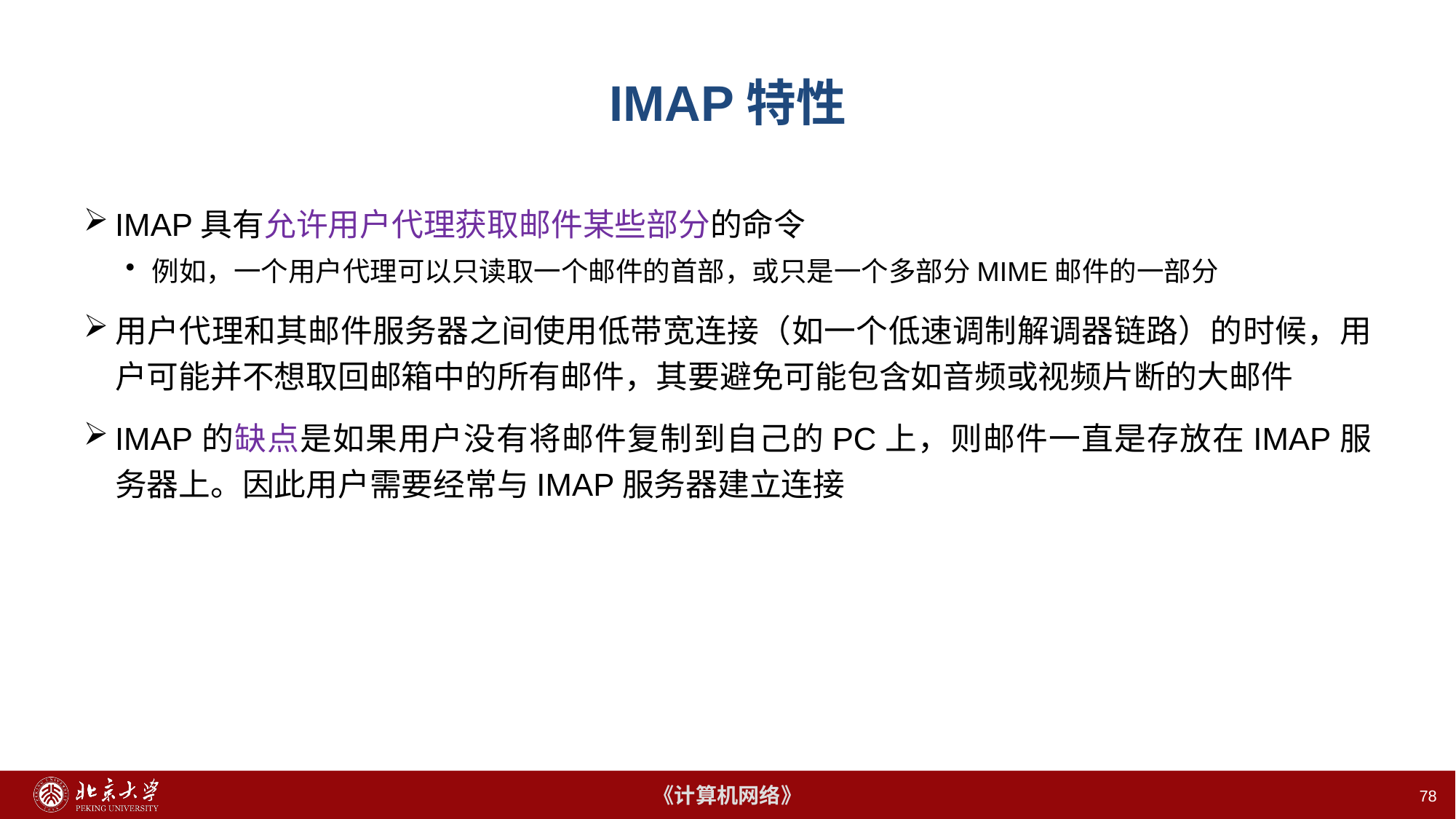

78
# IMAP特性
IMAP具有允许用户代理获取邮件某些部分的命令
例如，一个用户代理可以只读取一个邮件的首部，或只是一个多部分MIME邮件的一部分
用户代理和其邮件服务器之间使用低带宽连接（如一个低速调制解调器链路）的时候，用户可能并不想取回邮箱中的所有邮件，其要避免可能包含如音频或视频片断的大邮件
IMAP的缺点是如果用户没有将邮件复制到自己的PC上，则邮件一直是存放在IMAP服务器上。因此用户需要经常与IMAP服务器建立连接